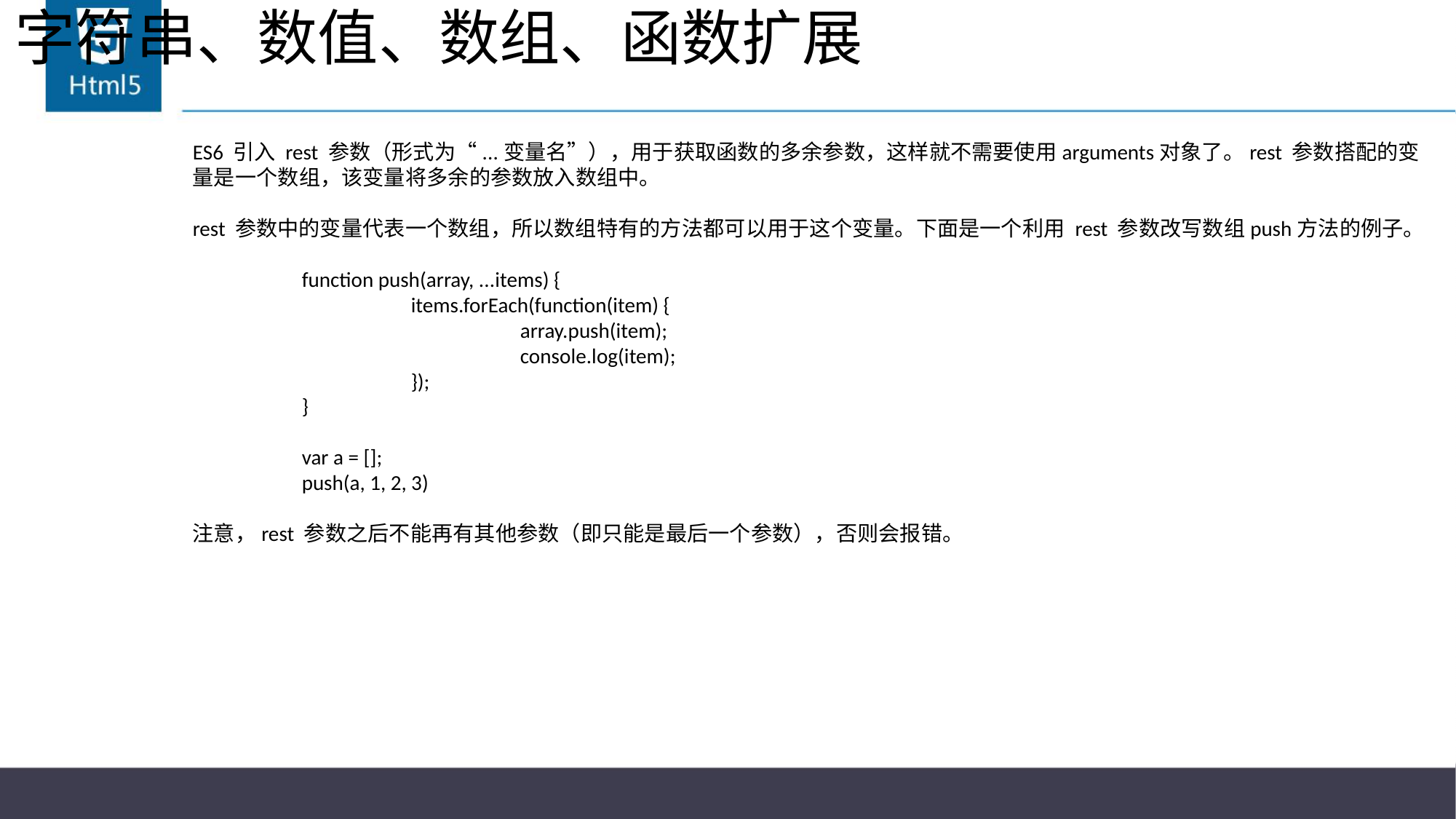

# 字符串、数值、数组、函数扩展
ES6 引入 rest 参数（形式为“...变量名”），用于获取函数的多余参数，这样就不需要使用arguments对象了。rest 参数搭配的变量是一个数组，该变量将多余的参数放入数组中。

rest 参数中的变量代表一个数组，所以数组特有的方法都可以用于这个变量。下面是一个利用 rest 参数改写数组push方法的例子。

	function push(array, ...items) {
		items.forEach(function(item) {
			array.push(item);
			console.log(item);
		});
	}

	var a = [];
	push(a, 1, 2, 3)

注意，rest 参数之后不能再有其他参数（即只能是最后一个参数），否则会报错。